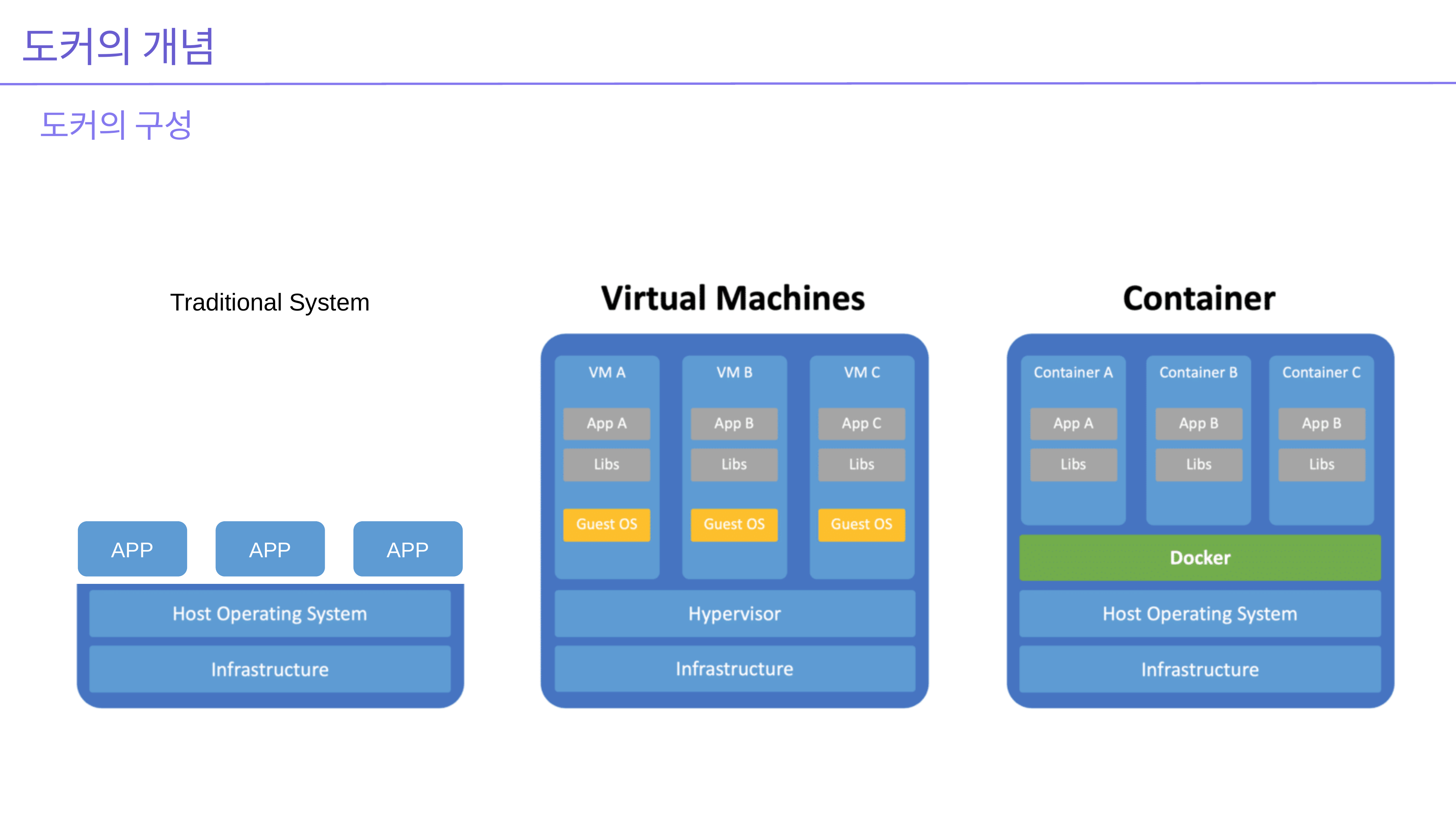

도커의 개념

도커의 구성

Traditional System
APP
APP
APP